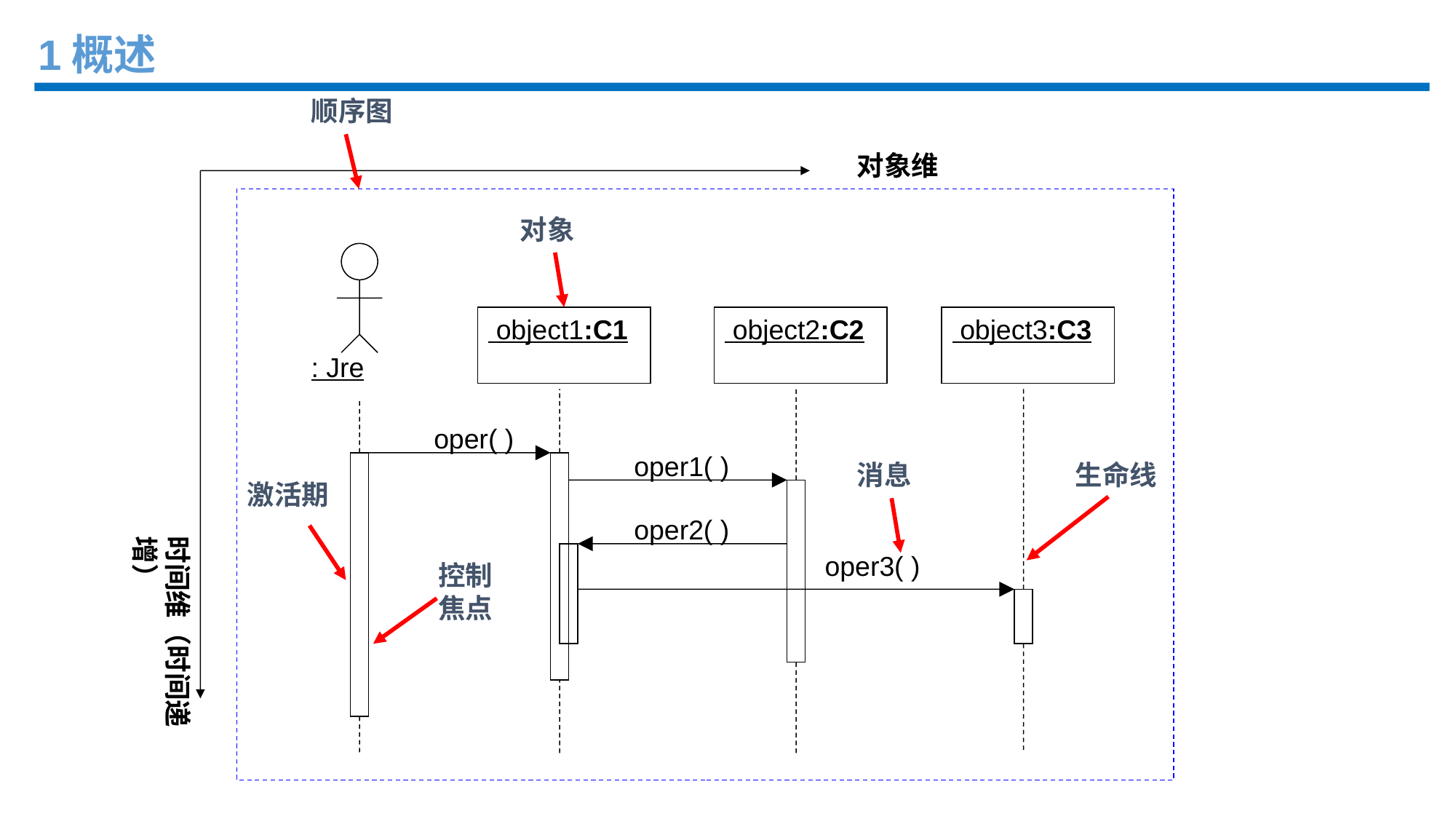

1概述
顺序图

对象维

对象

 object1:C1

 object2:C2

 object3:C3

: Jre

oper( )
oper1( )

消息
生命线
激活期

oper2( )
时间维（时间递增）

oper3( )
控制焦点